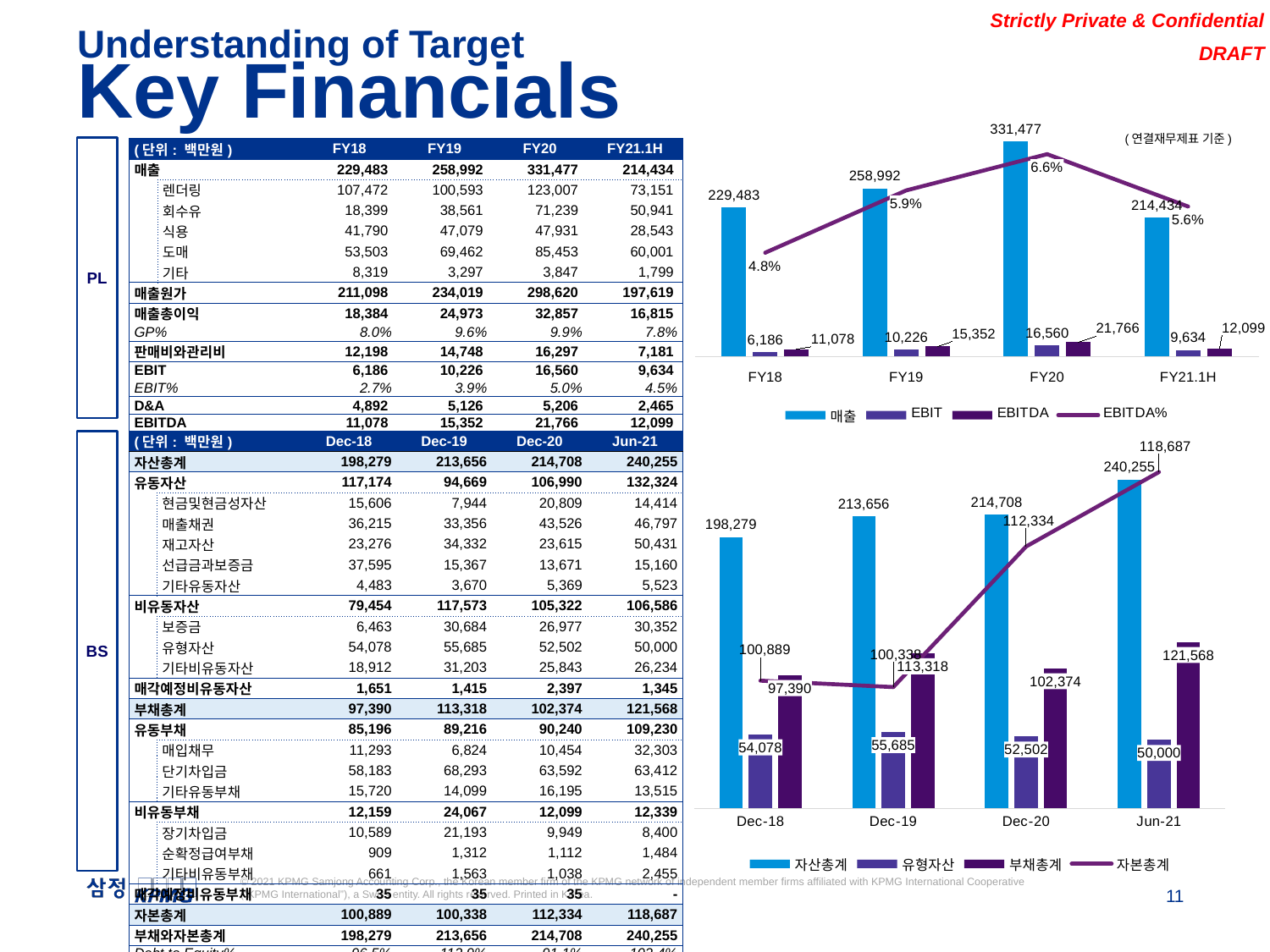

Understanding of Target
Key Financials

### Chart

| Category | 매출 | EBIT | EBITDA | EBITDA% |
|---|---|---|---|---|
| FY18 | 229482.840149 | 6186.253040000009 | 11078.294040000008 | 0.04827504327908364 |
| FY19 | 258992.24647699998 | 10225.847375999987 | 15351.916375999986 | 0.05927558289805145 |
| FY20 | 331476.50844400004 | 16559.949061866755 | 21766.157061866754 | 0.0656642522392924 |
| FY21.1H | 214433.94463699998 | 9634.333526409979 | 12099.034973409978 | 0.05642313297874353 |
(연결재무제표 기준)
PL
| (단위: 백만원) |  | FY18 | FY19 | FY20 | FY21.1H |
| --- | --- | --- | --- | --- | --- |
| 매출 |  | 229,483 | 258,992 | 331,477 | 214,434 |
|  | 렌더링 | 107,472 | 100,593 | 123,007 | 73,151 |
|  | 회수유 | 18,399 | 38,561 | 71,239 | 50,941 |
|  | 식용 | 41,790 | 47,079 | 47,931 | 28,543 |
|  | 도매 | 53,503 | 69,462 | 85,453 | 60,001 |
|  | 기타 | 8,319 | 3,297 | 3,847 | 1,799 |
| 매출원가 |  | 211,098 | 234,019 | 298,620 | 197,619 |
| 매출총이익 |  | 18,384 | 24,973 | 32,857 | 16,815 |
| GP% |  | 8.0% | 9.6% | 9.9% | 7.8% |
| 판매비와관리비 |  | 12,198 | 14,748 | 16,297 | 7,181 |
| EBIT |  | 6,186 | 10,226 | 16,560 | 9,634 |
| EBIT% |  | 2.7% | 3.9% | 5.0% | 4.5% |
| D&A |  | 4,892 | 5,126 | 5,206 | 2,465 |
| EBITDA |  | 11,078 | 15,352 | 21,766 | 12,099 |
| EBITDA% |  | 4.8% | 5.9% | 6.6% | 5.6% |

### Chart

| Category | 자산총계 | 유형자산 | 부채총계 | 자본총계 |
|---|---|---|---|---|
| Dec-18 | 198279.261018 | 54078.497692 | 97389.891887 | 100889.369131 |
| Dec-19 | 213656.448219 | 55685.203331 | 113318.439927 | 100338.008292 |
| Dec-20 | 214708.26966488667 | 52501.591937866666 | 102374.3333618 | 112333.93630308667 |
| Jun-21 | 240254.89316 | 50000.259104 | 121568.327699 | 118686.565461 |
BS
| (단위: 백만원) |  | Dec-18 | Dec-19 | Dec-20 | Jun-21 |
| --- | --- | --- | --- | --- | --- |
| 자산총계 |  | 198,279 | 213,656 | 214,708 | 240,255 |
| 유동자산 |  | 117,174 | 94,669 | 106,990 | 132,324 |
|  | 현금및현금성자산 | 15,606 | 7,944 | 20,809 | 14,414 |
|  | 매출채권 | 36,215 | 33,356 | 43,526 | 46,797 |
|  | 재고자산 | 23,276 | 34,332 | 23,615 | 50,431 |
|  | 선급금과보증금 | 37,595 | 15,367 | 13,671 | 15,160 |
|  | 기타유동자산 | 4,483 | 3,670 | 5,369 | 5,523 |
| 비유동자산 |  | 79,454 | 117,573 | 105,322 | 106,586 |
|  | 보증금 | 6,463 | 30,684 | 26,977 | 30,352 |
|  | 유형자산 | 54,078 | 55,685 | 52,502 | 50,000 |
|  | 기타비유동자산 | 18,912 | 31,203 | 25,843 | 26,234 |
| 매각예정비유동자산 |  | 1,651 | 1,415 | 2,397 | 1,345 |
| 부채총계 |  | 97,390 | 113,318 | 102,374 | 121,568 |
| 유동부채 |  | 85,196 | 89,216 | 90,240 | 109,230 |
|  | 매입채무 | 11,293 | 6,824 | 10,454 | 32,303 |
|  | 단기차입금 | 58,183 | 68,293 | 63,592 | 63,412 |
|  | 기타유동부채 | 15,720 | 14,099 | 16,195 | 13,515 |
| 비유동부채 |  | 12,159 | 24,067 | 12,099 | 12,339 |
|  | 장기차입금 | 10,589 | 21,193 | 9,949 | 8,400 |
|  | 순확정급여부채 | 909 | 1,312 | 1,112 | 1,484 |
|  | 기타비유동부채 | 661 | 1,563 | 1,038 | 2,455 |
| 매각예정비유동부채 |  | 35 | 35 | 35 | - |
| 자본총계 |  | 100,889 | 100,338 | 112,334 | 118,687 |
| 부채와자본총계 |  | 198,279 | 213,656 | 214,708 | 240,255 |
| Debt to Equity% |  | 96.5% | 112.9% | 91.1% | 102.4% |